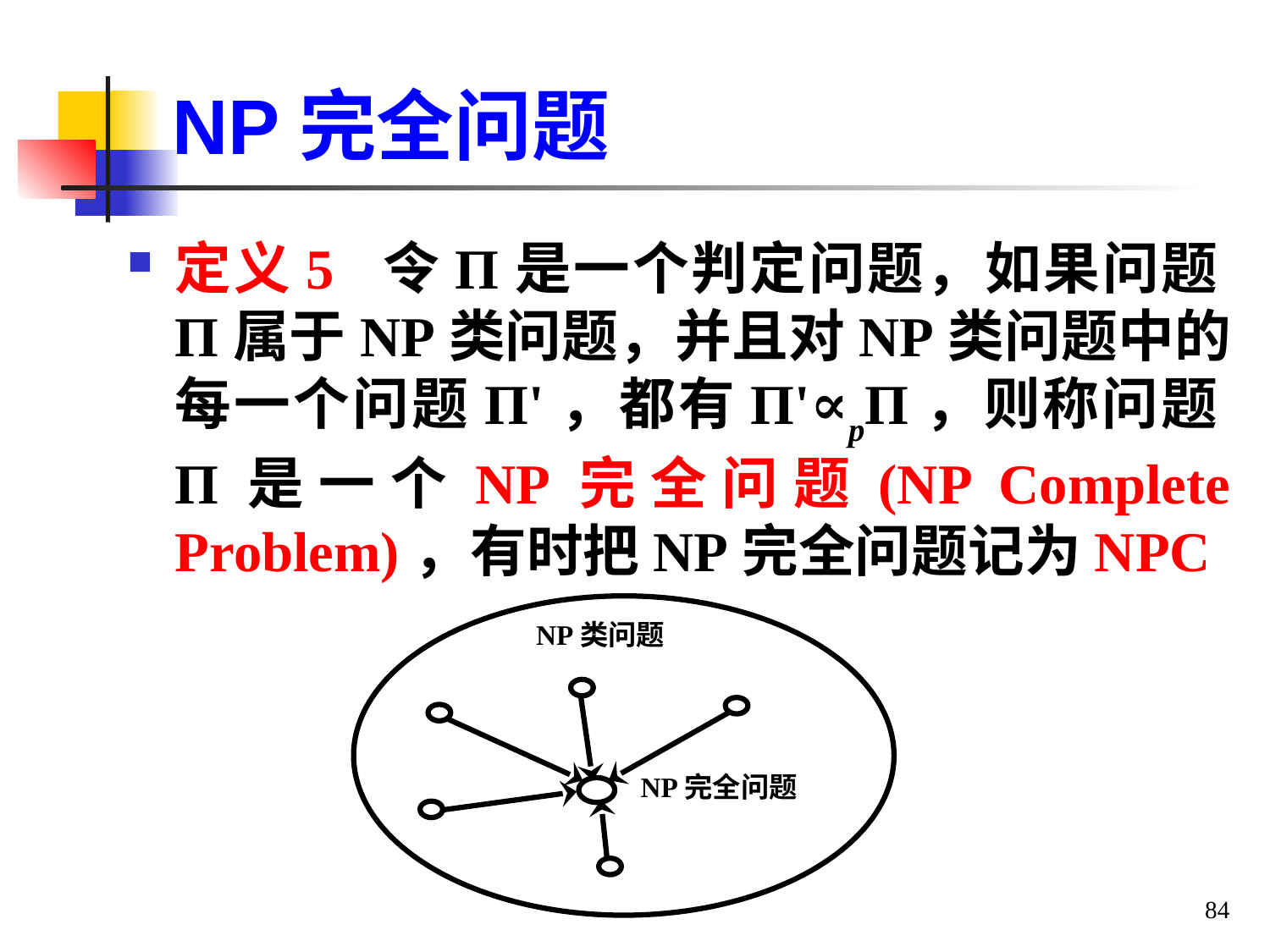

# NP完全问题
定义5  令Π是一个判定问题，如果问题Π属于NP类问题，并且对NP类问题中的每一个问题Π'，都有Π'∝pΠ，则称问题Π是一个NP完全问题(NP Complete Problem)，有时把NP完全问题记为NPC

NP类问题

NP完全问题

84